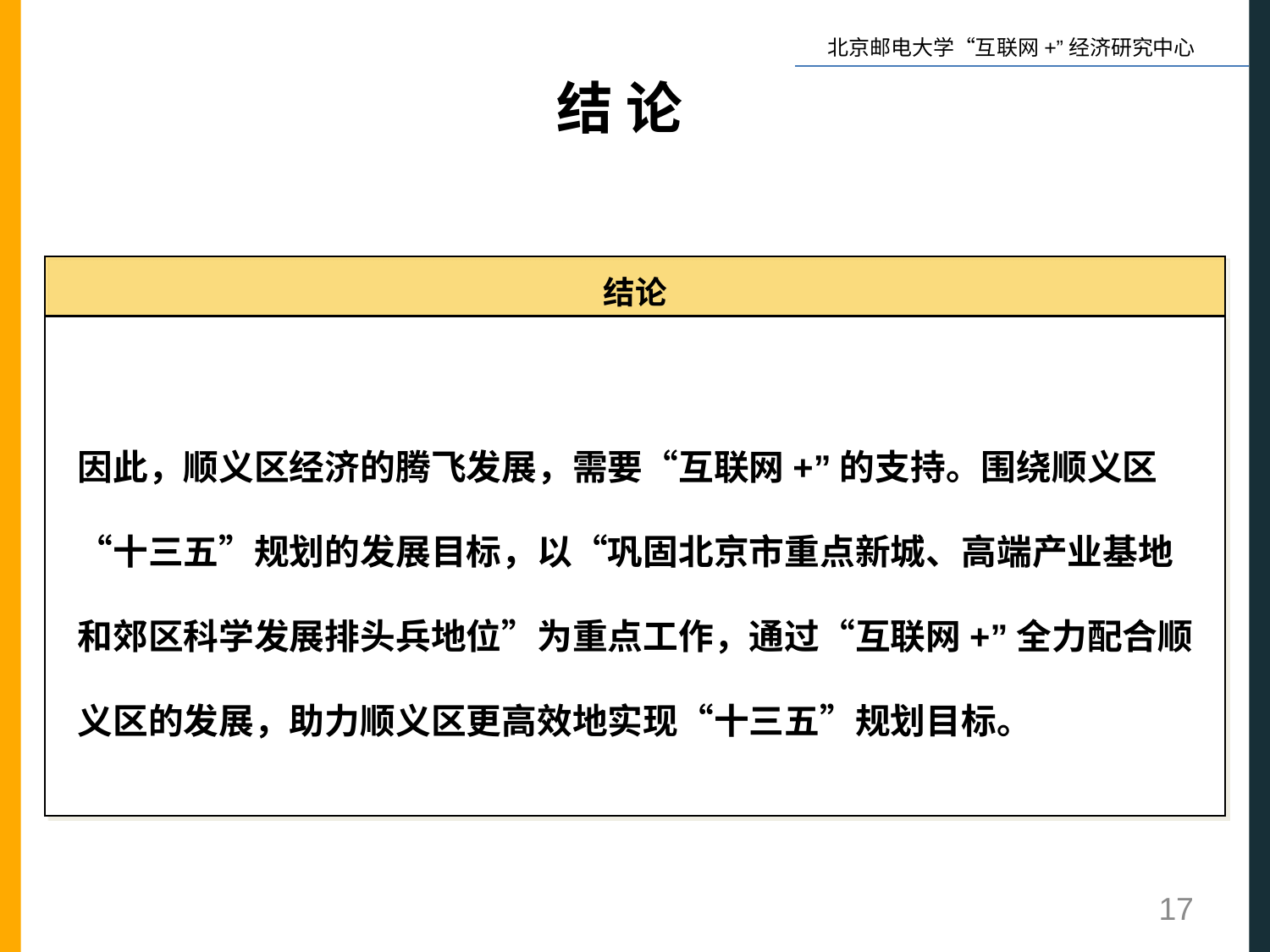

结 论

结论

因此，顺义区经济的腾飞发展，需要“互联网+”的支持。围绕顺义区“十三五”规划的发展目标，以“巩固北京市重点新城、高端产业基地和郊区科学发展排头兵地位”为重点工作，通过“互联网+”全力配合顺义区的发展，助力顺义区更高效地实现“十三五”规划目标。
17